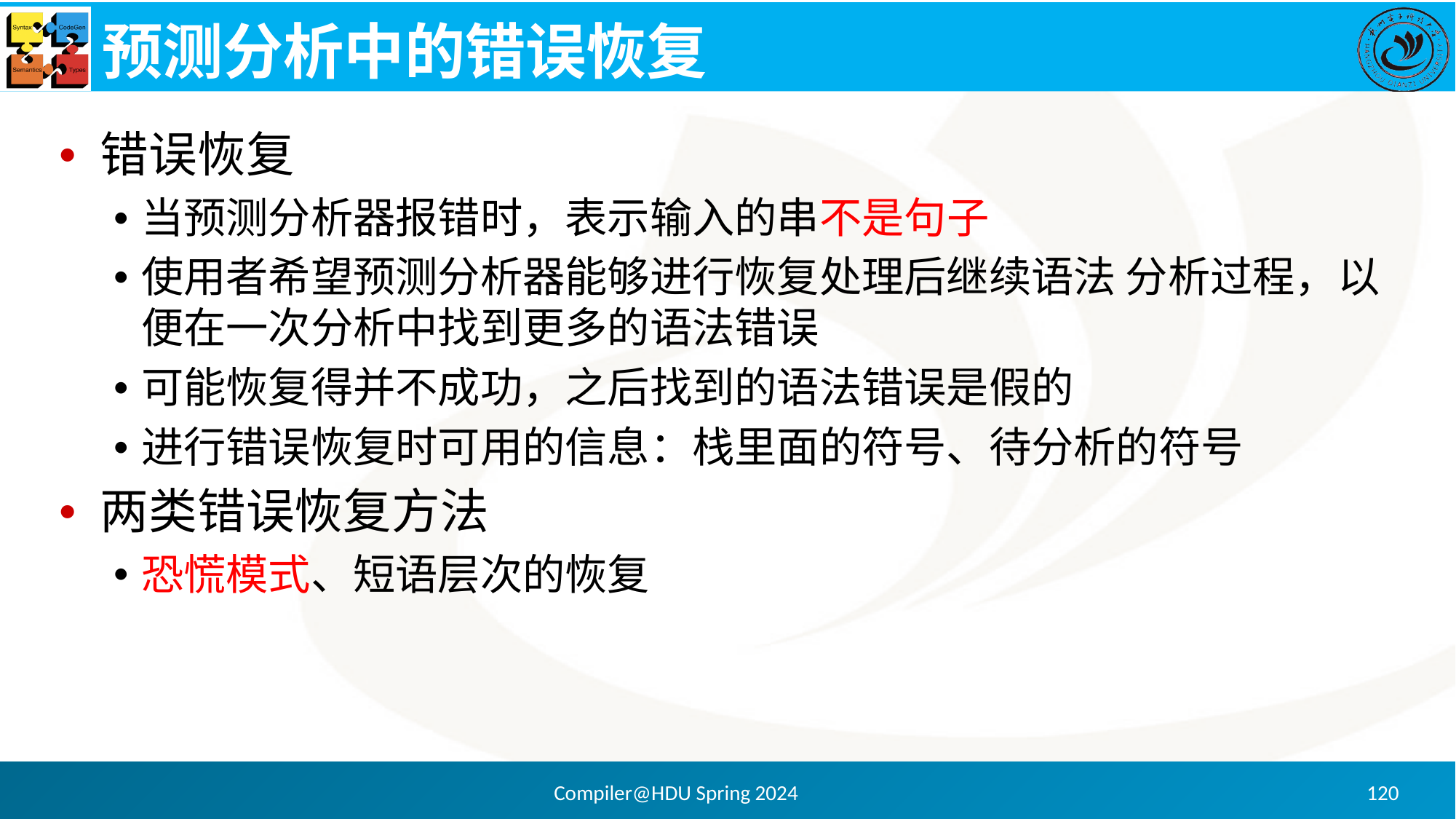

# 预测分析中的错误恢复
错误恢复
当预测分析器报错时，表示输入的串不是句子
使用者希望预测分析器能够进行恢复处理后继续语法 分析过程，以便在一次分析中找到更多的语法错误
可能恢复得并不成功，之后找到的语法错误是假的
进行错误恢复时可用的信息：栈里面的符号、待分析的符号
两类错误恢复方法
恐慌模式、短语层次的恢复
Compiler@HDU Spring 2024
120